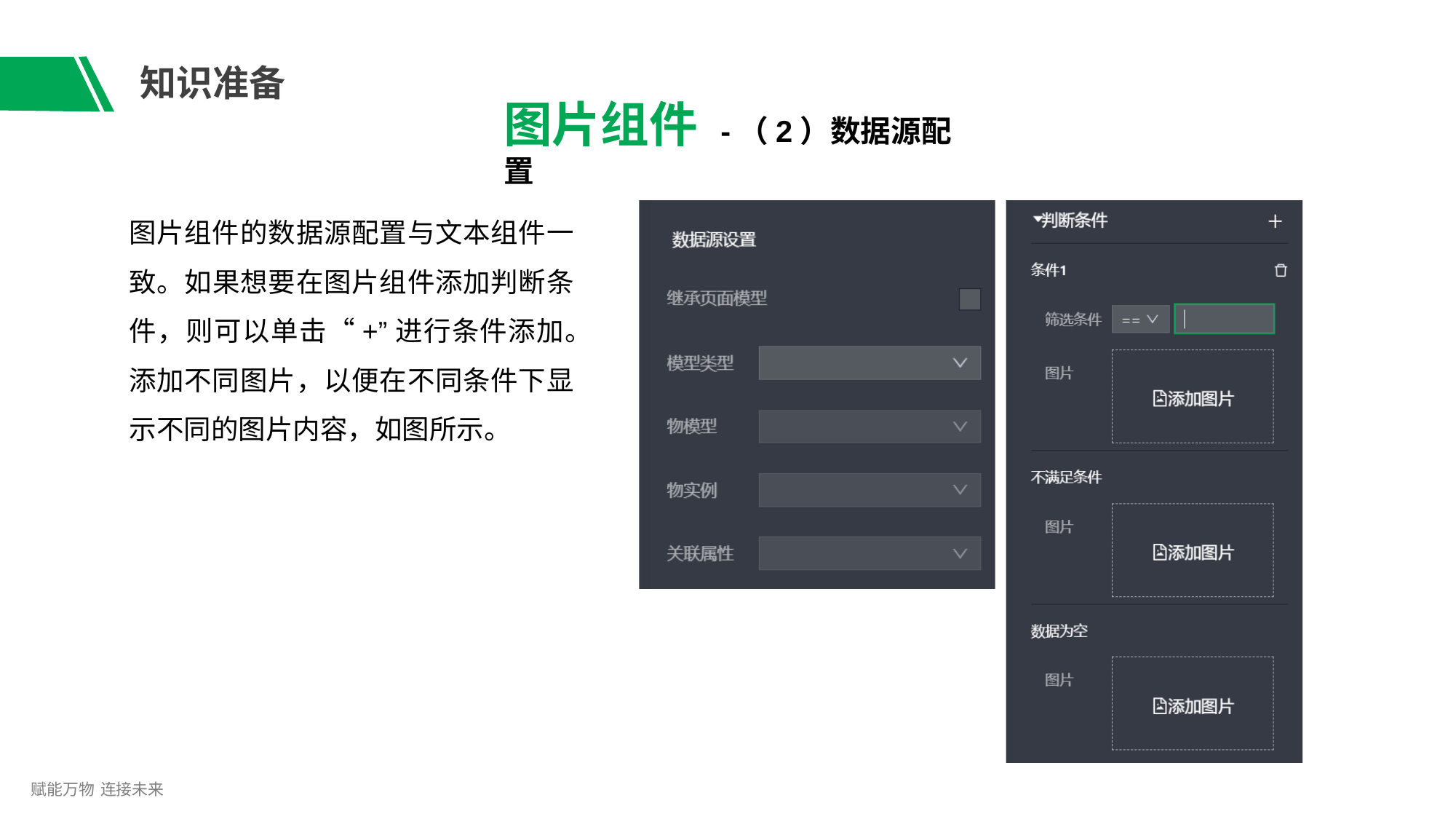

# 知识准备
图片组件 -（2）数据源配置
图片组件的数据源配置与文本组件一 致。如果想要在图片组件添加判断条 件，则可以单击“+”进行条件添加。 添加不同图片，以便在不同条件下显 示不同的图片内容，如图所示。

赋能万物 连接未来